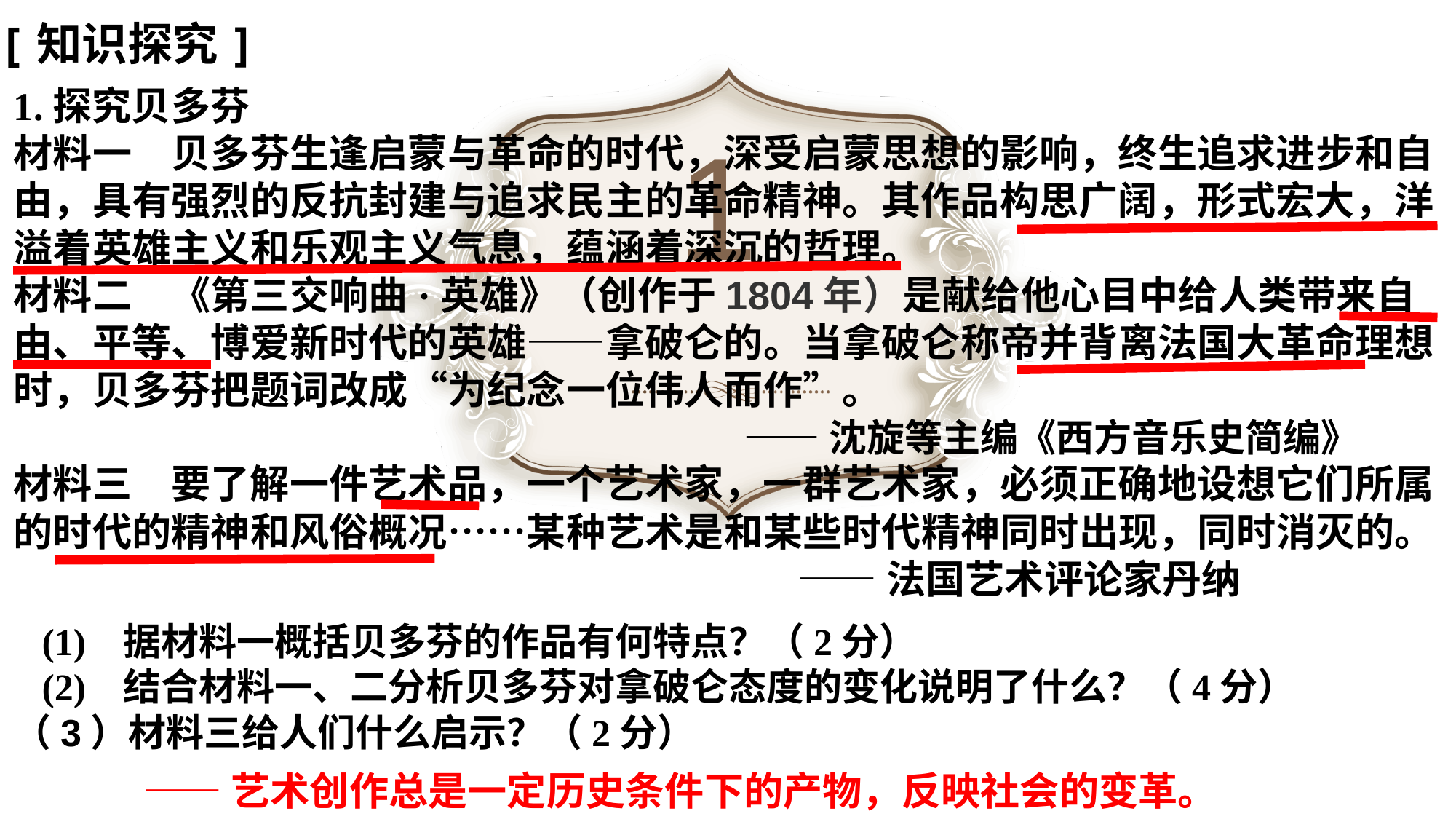

[知识探究]
1.探究贝多芬
材料一　贝多芬生逢启蒙与革命的时代，深受启蒙思想的影响，终生追求进步和自由，具有强烈的反抗封建与追求民主的革命精神。其作品构思广阔，形式宏大，洋溢着英雄主义和乐观主义气息，蕴涵着深沉的哲理。
材料二　《第三交响曲·英雄》（创作于1804年）是献给他心目中给人类带来自由、平等、博爱新时代的英雄——拿破仑的。当拿破仑称帝并背离法国大革命理想时，贝多芬把题词改成“为纪念一位伟人而作”。
                                                                                  ——沈旋等主编《西方音乐史简编》
材料三　要了解一件艺术品，一个艺术家，一群艺术家，必须正确地设想它们所属的时代的精神和风俗概况……某种艺术是和某些时代精神同时出现，同时消灭的。
                                                                                        ——法国艺术评论家丹纳
   (1)   据材料一概括贝多芬的作品有何特点？（2分）
   (2)   结合材料一、二分析贝多芬对拿破仑态度的变化说明了什么？（4分）
（3）材料三给人们什么启示？（2分）
——艺术创作总是一定历史条件下的产物，反映社会的变革。